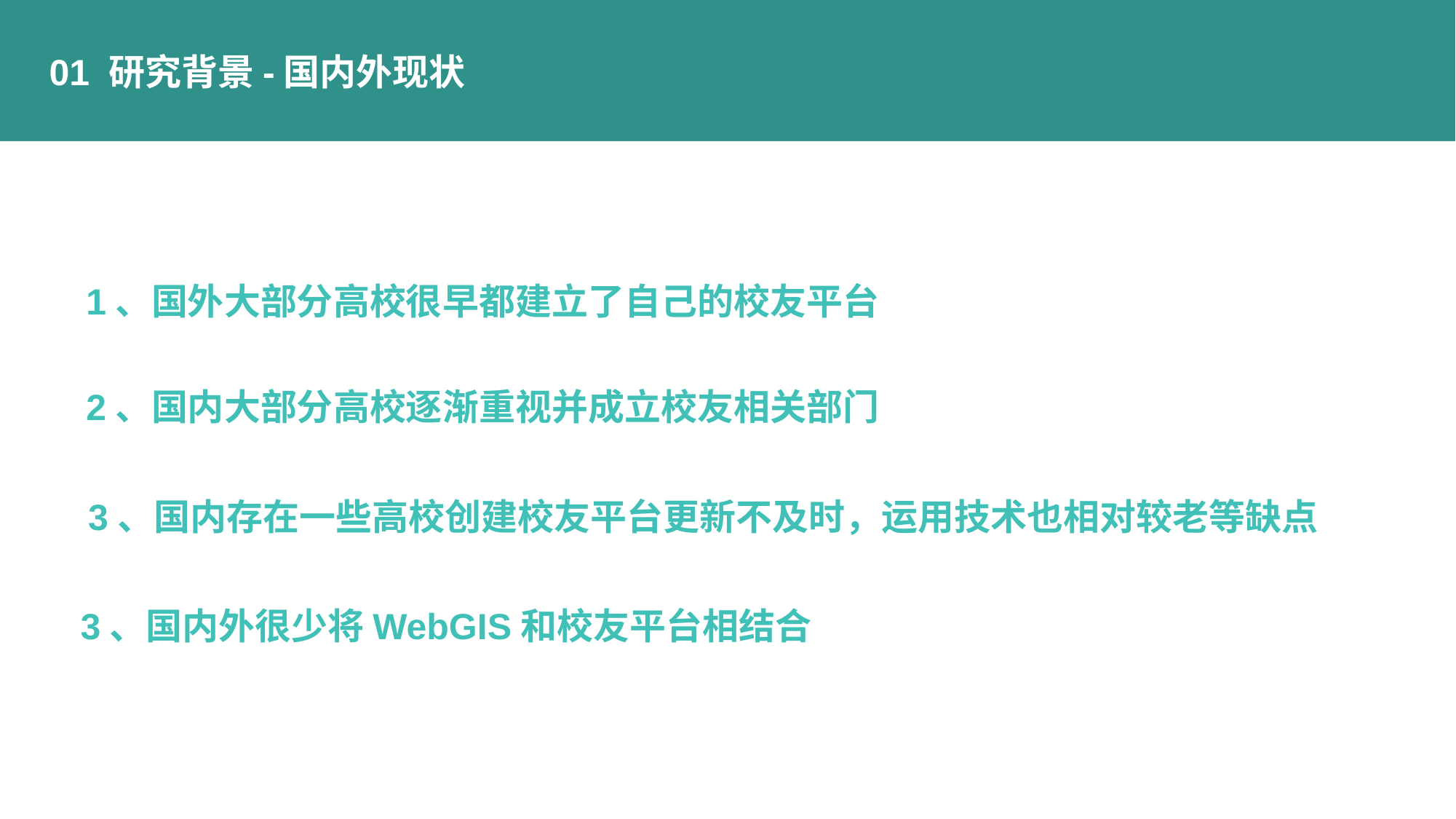

01 研究背景-国内外现状
1、国外大部分高校很早都建立了自己的校友平台
2、国内大部分高校逐渐重视并成立校友相关部门
3、国内存在一些高校创建校友平台更新不及时，运用技术也相对较老等缺点
3、国内外很少将WebGIS和校友平台相结合